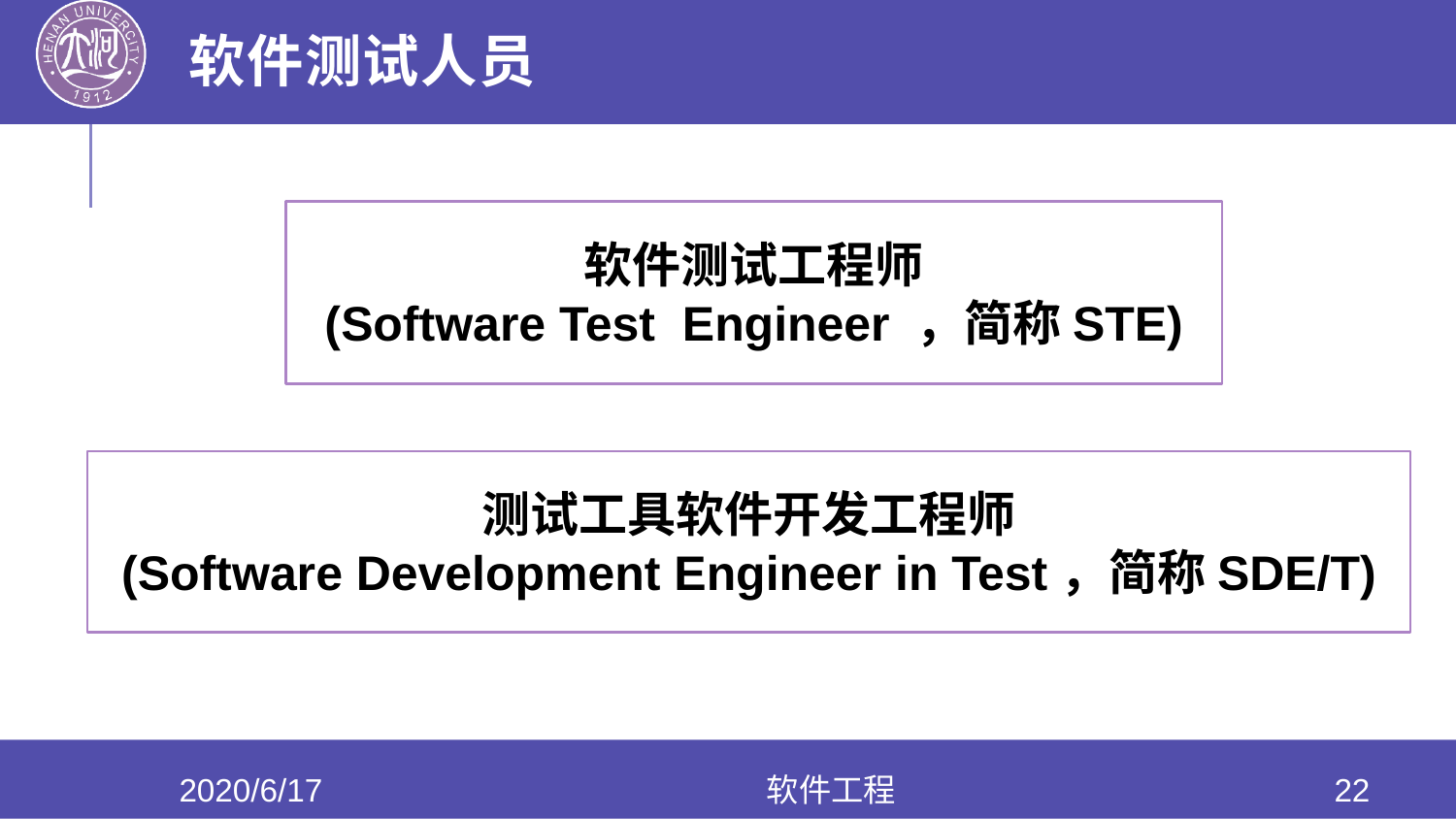

# 软件测试人员
软件测试工程师
(Software Test  Engineer ，简称STE)
测试工具软件开发工程师
(Software Development Engineer in Test，简称SDE/T)
2020/6/17
软件工程
22